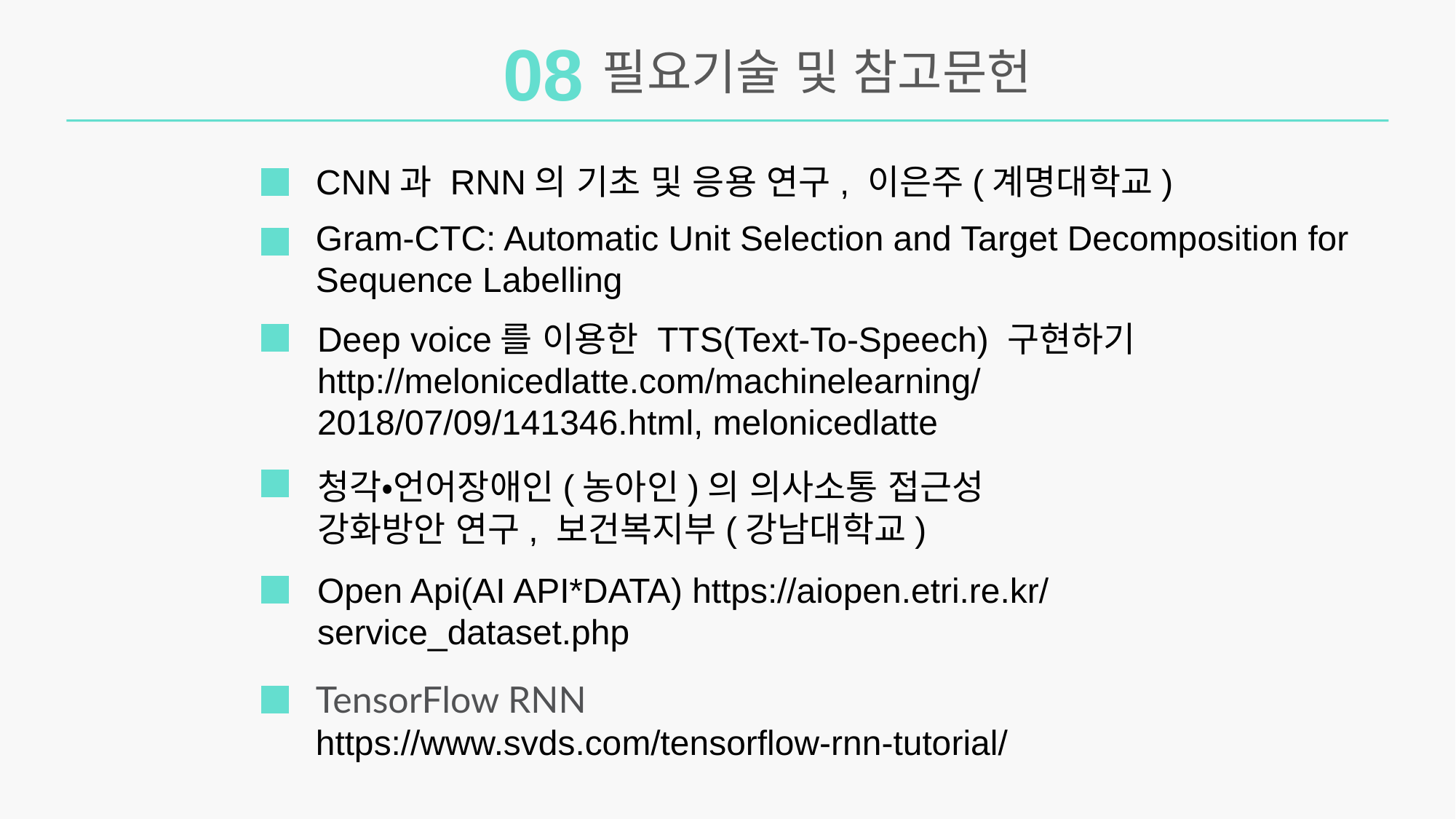

08
필요기술 및 참고문헌

CNN과 RNN의 기초 및 응용 연구, 이은주(계명대학교)

Gram-CTC: Automatic Unit Selection and Target Decomposition for Sequence Labelling

Deep voice를 이용한 TTS(Text-To-Speech) 구현하기
http://melonicedlatte.com/machinelearning/2018/07/09/141346.html, melonicedlatte

청각‧언어장애인(농아인)의 의사소통 접근성 강화방안 연구, 보건복지부(강남대학교)

Open Api(AI API*DATA) https://aiopen.etri.re.kr/service_dataset.php

TensorFlow RNN
https://www.svds.com/tensorflow-rnn-tutorial/